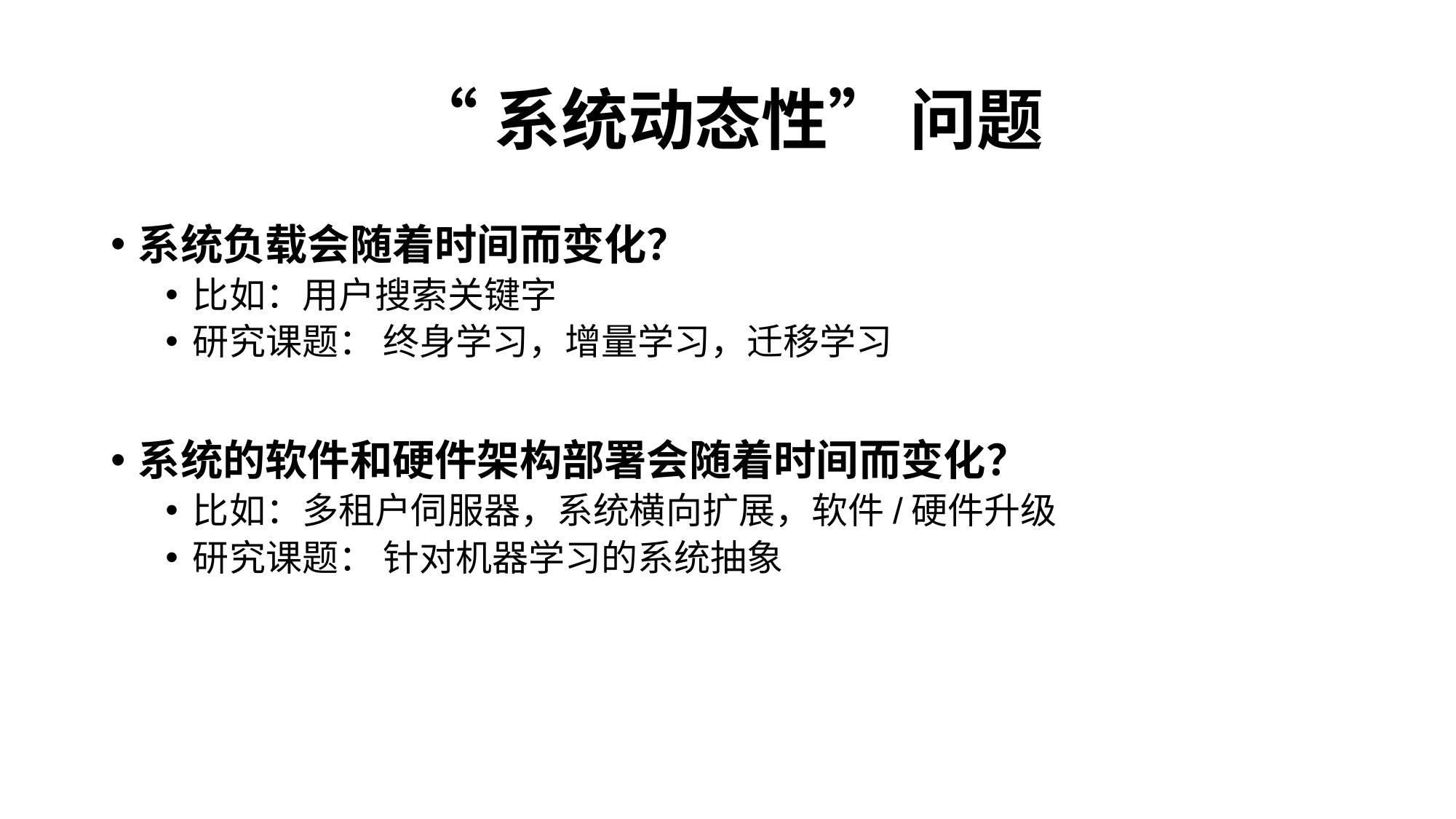

# “系统动态性” 问题
系统负载会随着时间而变化？
比如：用户搜索关键字
研究课题： 终身学习，增量学习，迁移学习

系统的软件和硬件架构部署会随着时间而变化？
比如：多租户伺服器，系统横向扩展，软件/硬件升级
研究课题： 针对机器学习的系统抽象